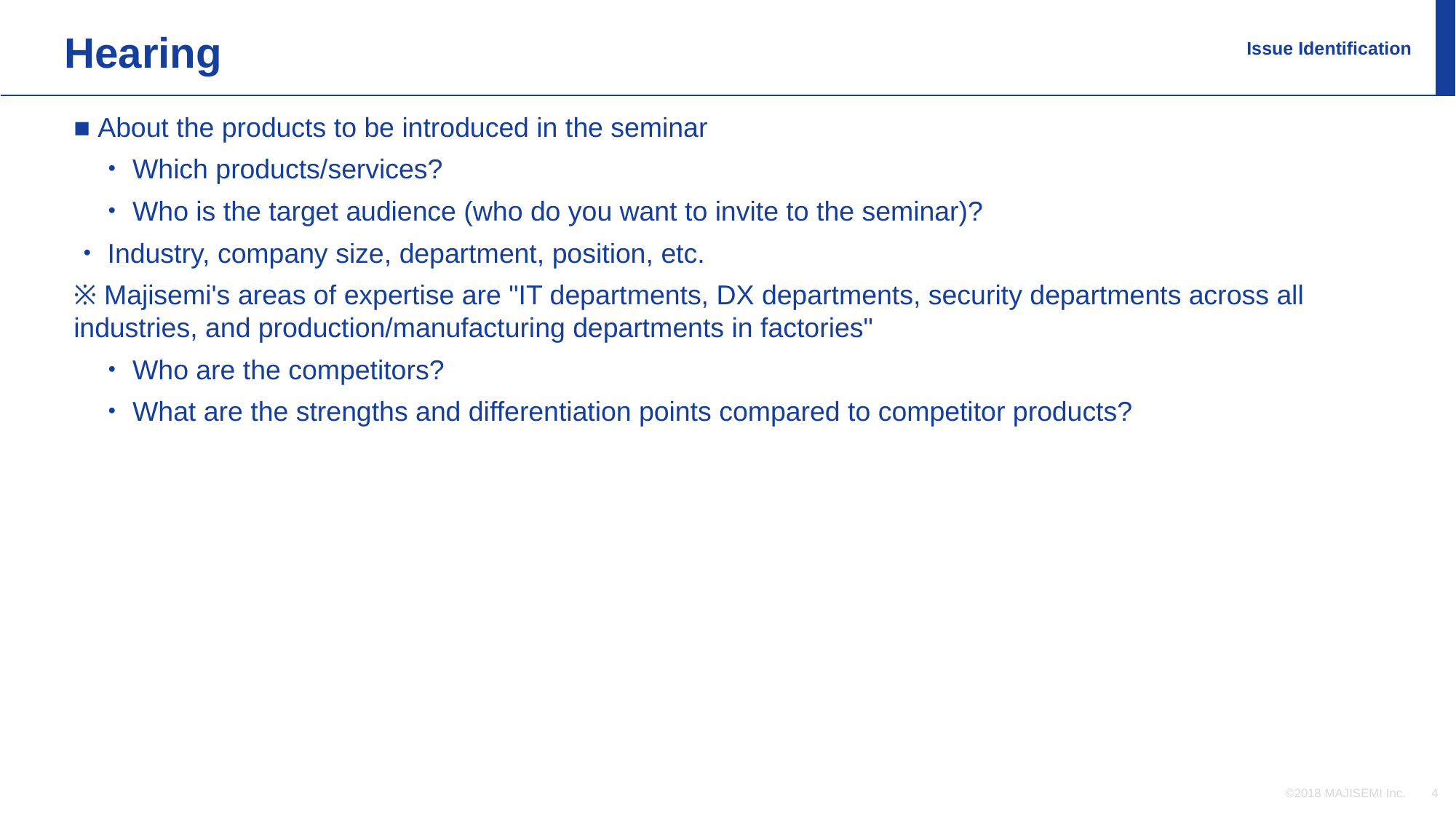

Hearing
Issue Identification
■ About the products to be introduced in the seminar
   ・Which products/services?
   ・Who is the target audience (who do you want to invite to the seminar)?
・Industry, company size, department, position, etc.
※ Majisemi's areas of expertise are "IT departments, DX departments, security departments across all industries, and production/manufacturing departments in factories"
   ・Who are the competitors?
   ・What are the strengths and differentiation points compared to competitor products?
©2018 MAJISEMI Inc.
4